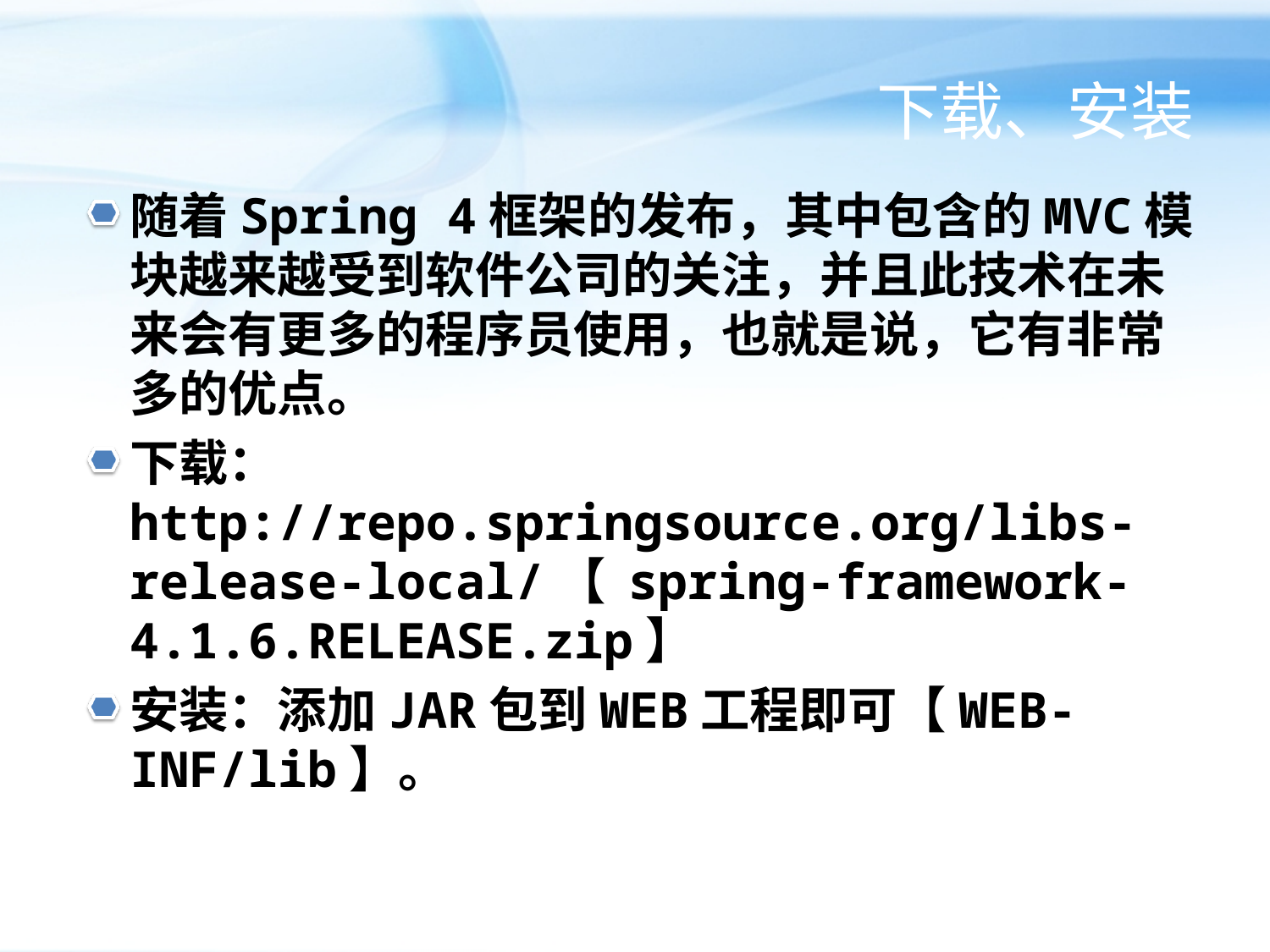

# 下载、安装
随着Spring 4框架的发布，其中包含的MVC模块越来越受到软件公司的关注，并且此技术在未来会有更多的程序员使用，也就是说，它有非常多的优点。
下载： http://repo.springsource.org/libs-release-local/【 spring-framework-4.1.6.RELEASE.zip】
安装：添加JAR包到WEB工程即可【WEB-INF/lib】。